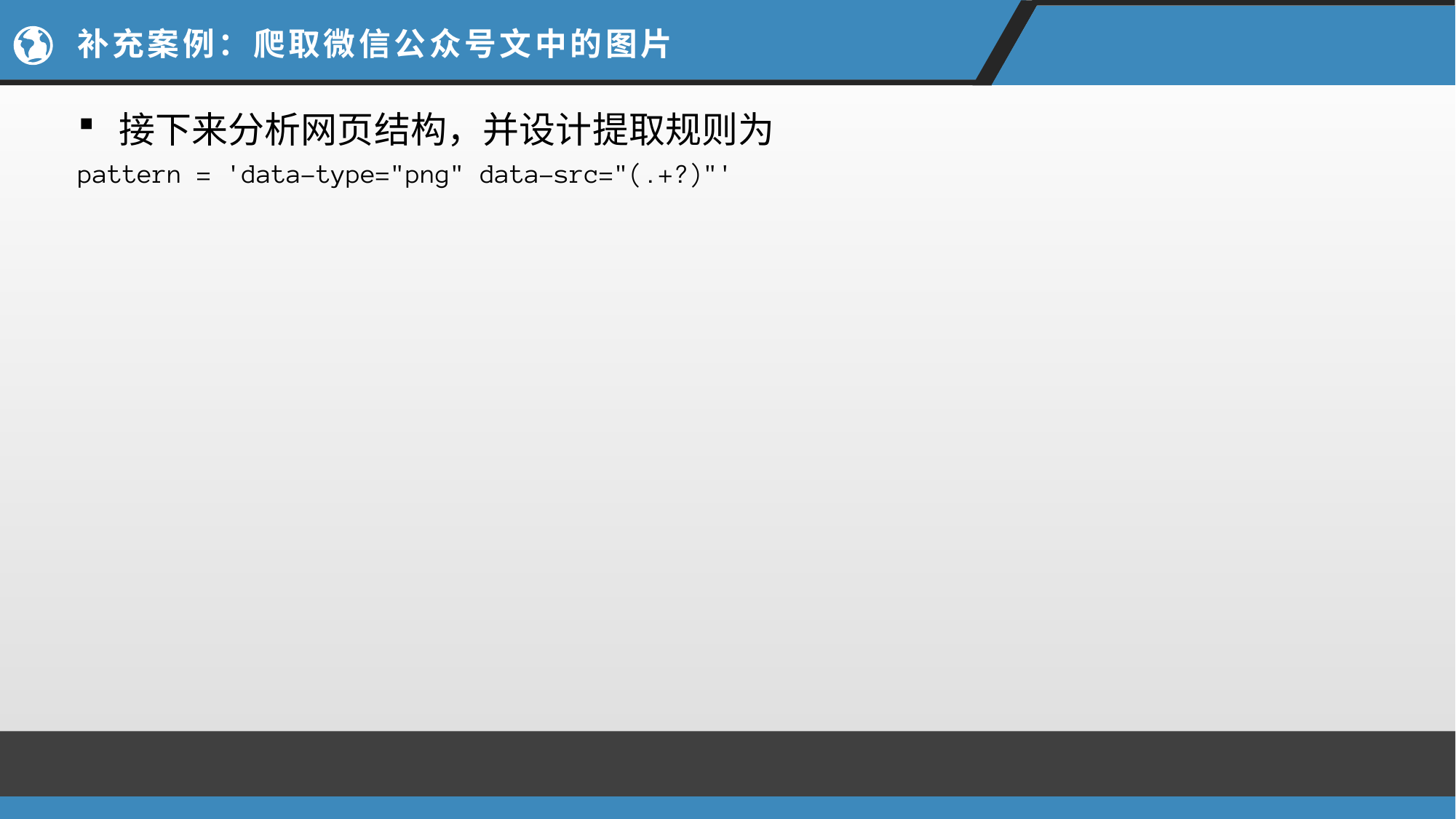

# 补充案例：爬取微信公众号文中的图片

接下来分析网页结构，并设计提取规则为
pattern = 'data-type="png" data-src="(.+?)"'